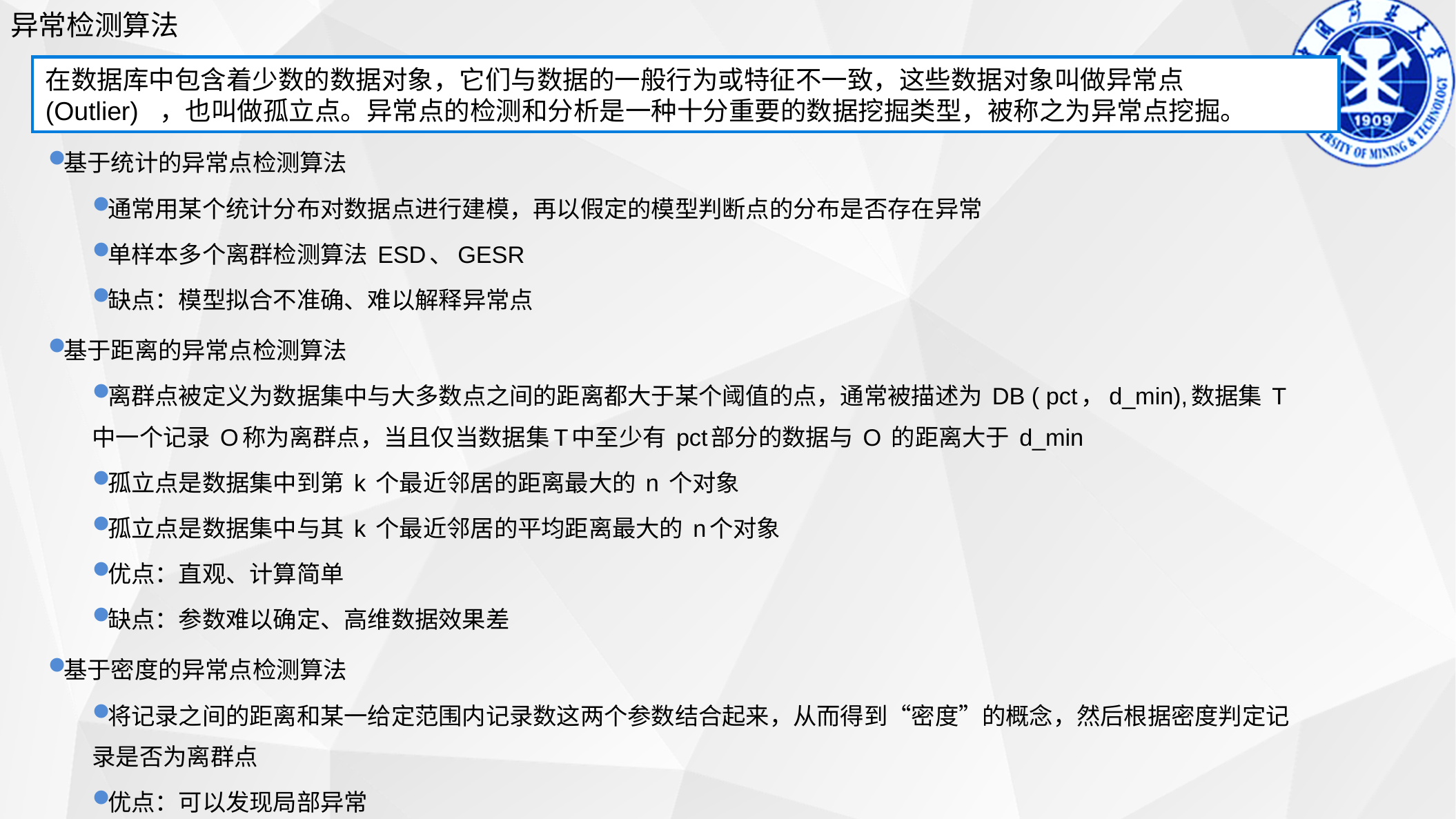

异常检测算法
在数据库中包含着少数的数据对象，它们与数据的一般行为或特征不一致，这些数据对象叫做异常点 (Outlier)  ，也叫做孤立点。异常点的检测和分析是一种十分重要的数据挖掘类型，被称之为异常点挖掘。
基于统计的异常点检测算法
通常用某个统计分布对数据点进行建模，再以假定的模型判断点的分布是否存在异常
单样本多个离群检测算法 ESD、GESR
缺点：模型拟合不准确、难以解释异常点
基于距离的异常点检测算法
离群点被定义为数据集中与大多数点之间的距离都大于某个阈值的点，通常被描述为 DB ( pct，d_min),数据集 T中一个记录 O称为离群点，当且仅当数据集T中至少有 pct部分的数据与 O 的距离大于 d_min
孤立点是数据集中到第 k 个最近邻居的距离最大的 n 个对象
孤立点是数据集中与其 k 个最近邻居的平均距离最大的 n个对象
优点：直观、计算简单
缺点：参数难以确定、高维数据效果差
基于密度的异常点检测算法
将记录之间的距离和某一给定范围内记录数这两个参数结合起来，从而得到“密度”的概念，然后根据密度判定记录是否为离群点
优点：可以发现局部异常